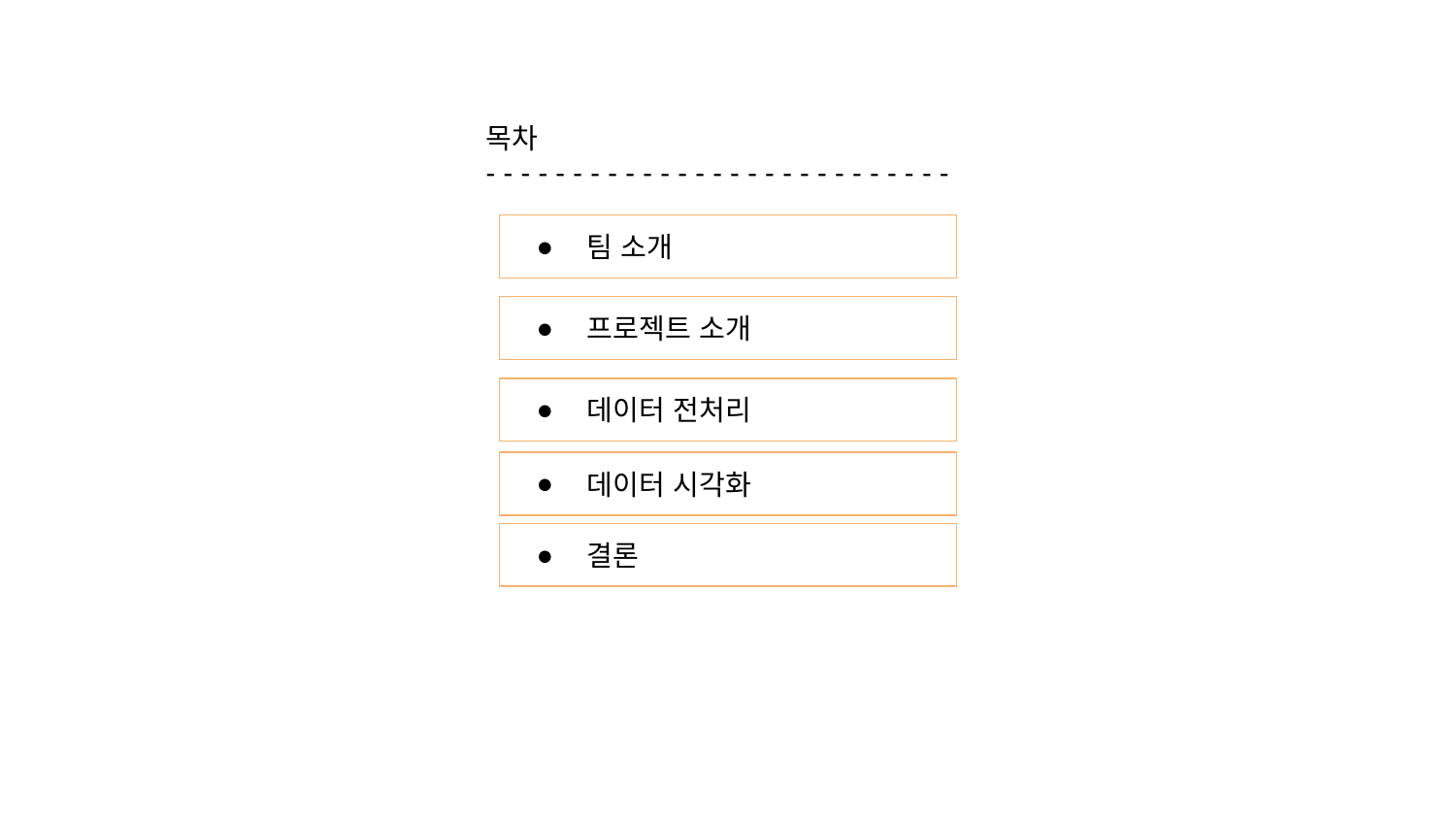

목차
- - - - - - - - - - - - - - - - - - - - - - - - - - -
팀 소개
프로젝트 소개
데이터 전처리
데이터 시각화
결론